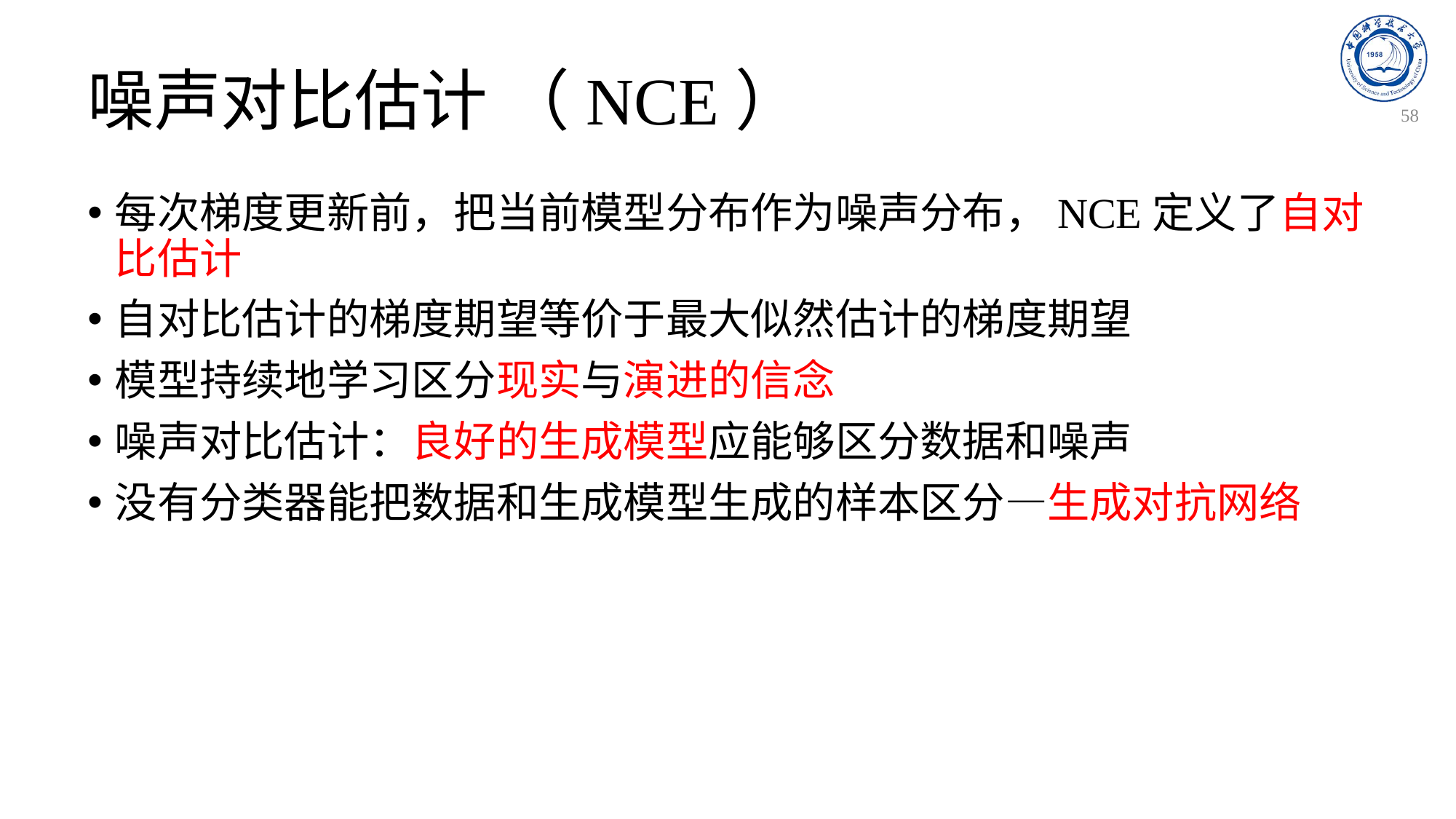

# 噪声对比估计 （NCE）
58
每次梯度更新前，把当前模型分布作为噪声分布，NCE定义了自对比估计
自对比估计的梯度期望等价于最大似然估计的梯度期望
模型持续地学习区分现实与演进的信念
噪声对比估计：良好的生成模型应能够区分数据和噪声
没有分类器能把数据和生成模型生成的样本区分—生成对抗网络